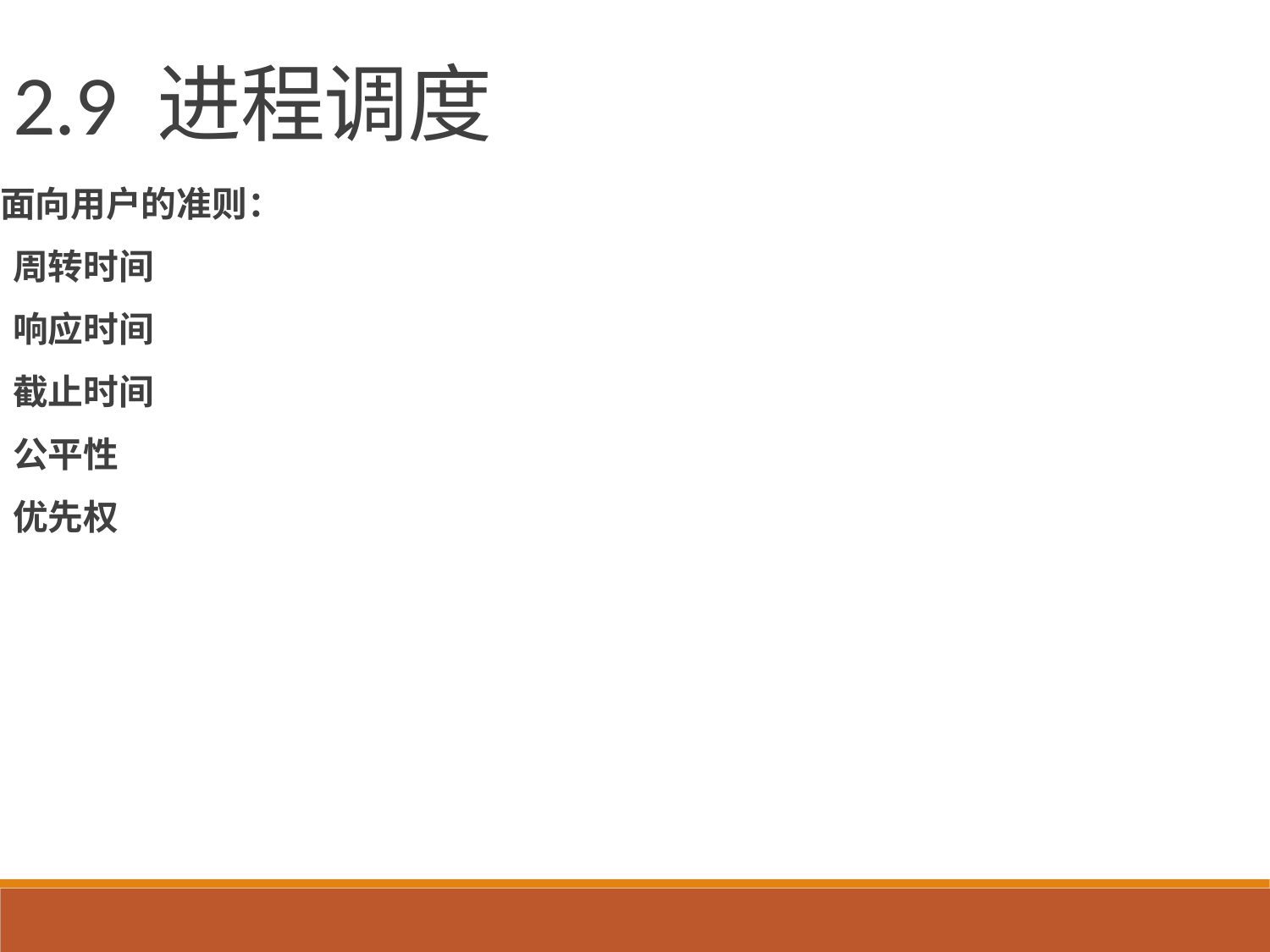

2.9 进程调度
面向用户的准则：
周转时间
响应时间
截止时间
公平性
优先权